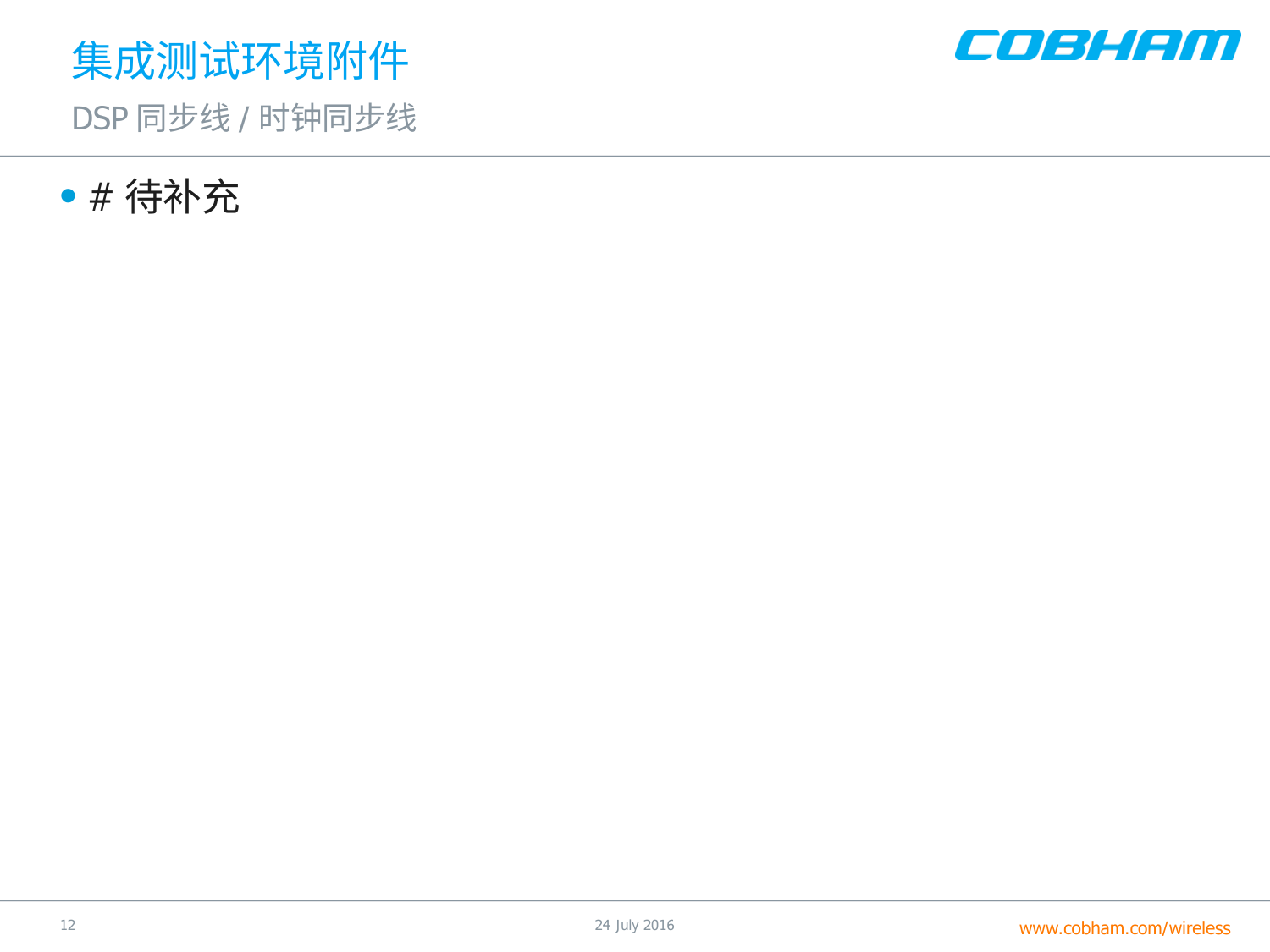

# 集成测试环境附件
DSP同步线/时钟同步线
#待补充
12
24 July 2016